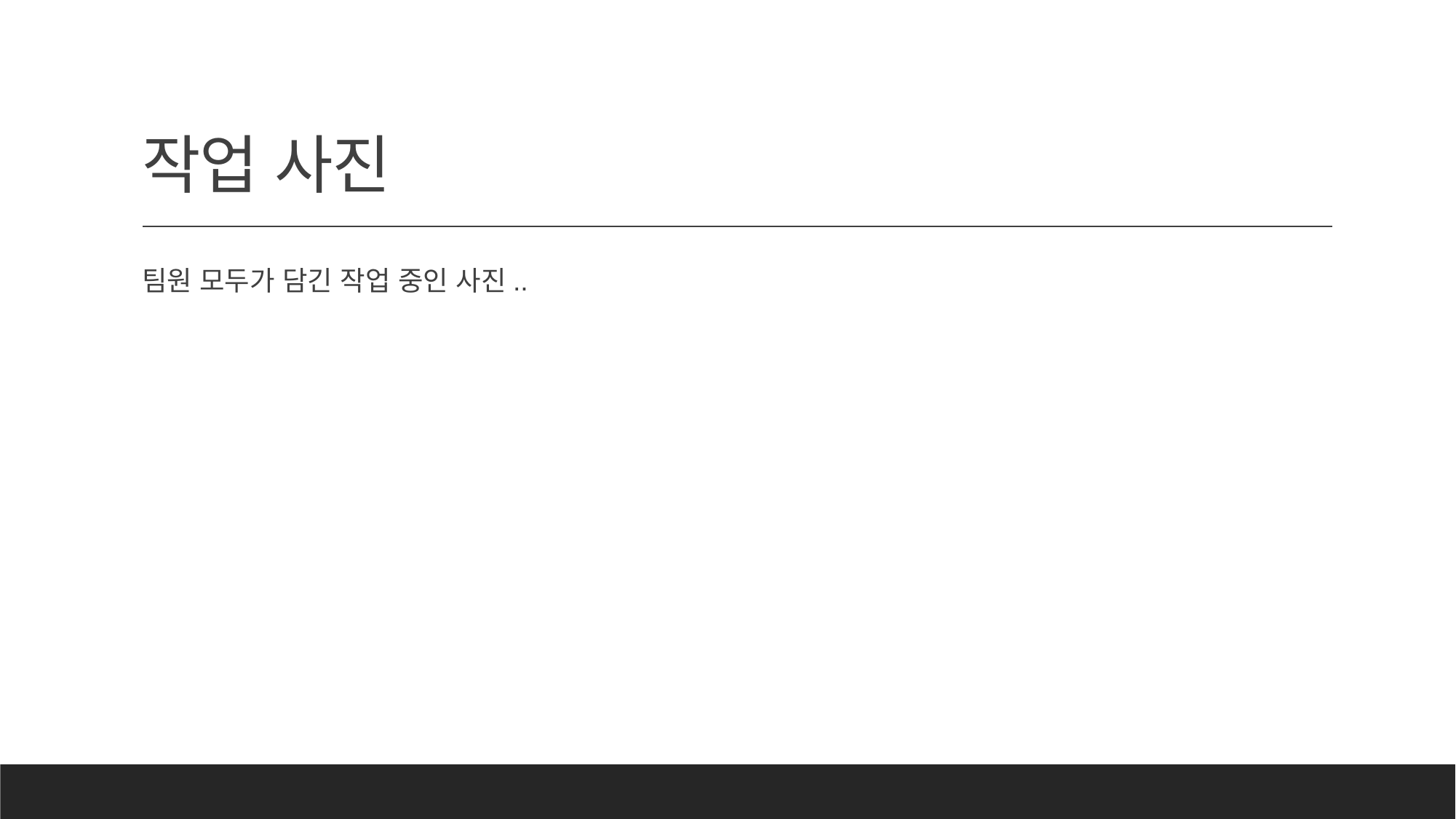

# 작업 사진
팀원 모두가 담긴 작업 중인 사진..